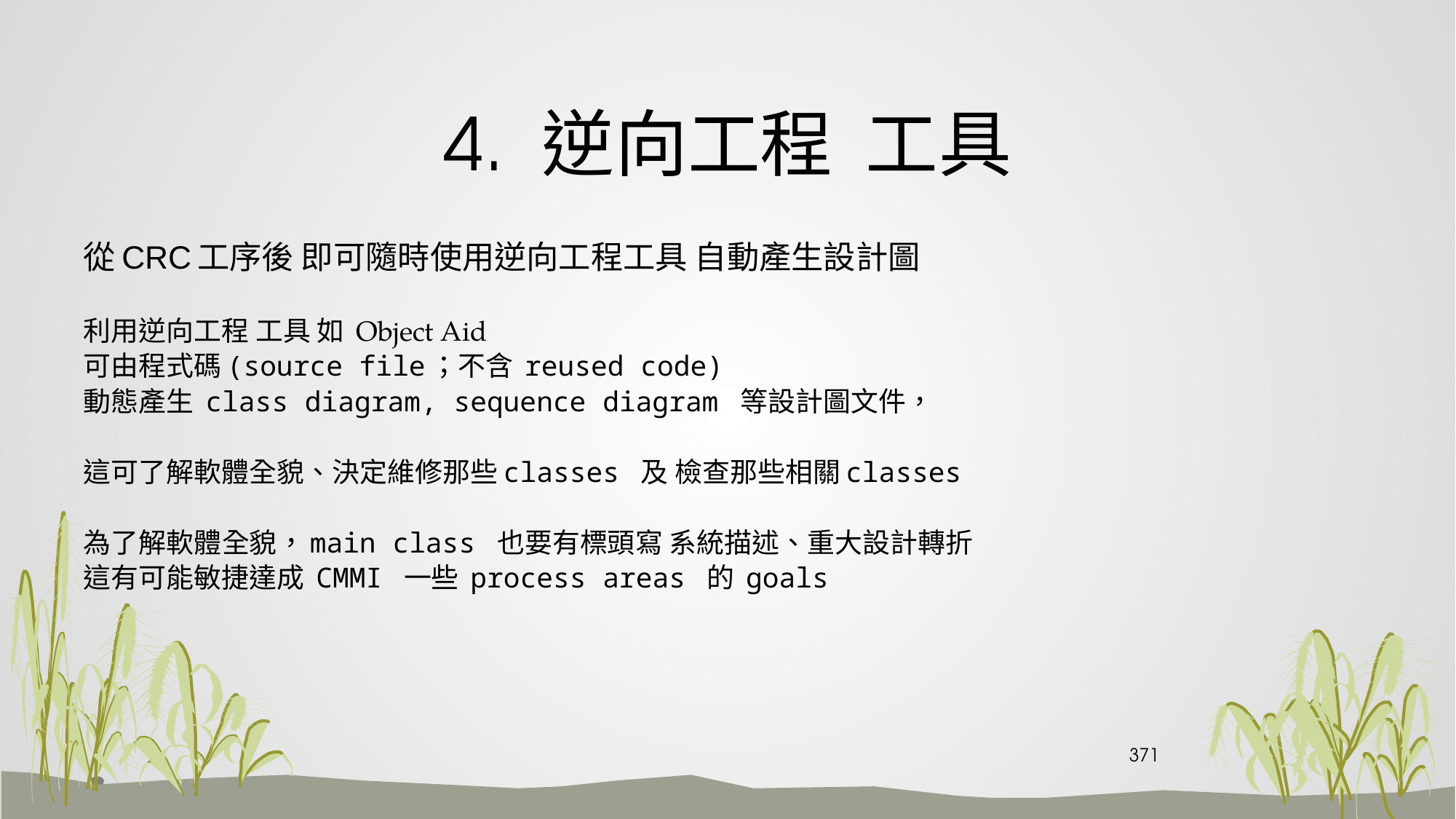

# 4. 逆向工程  工具

從CRC工序後 即可隨時使用逆向工程工具 自動產生設計圖

利用逆向工程 工具 如 Object Aid
可由程式碼(source file；不含 reused code)
動態產生 class diagram, sequence diagram 等設計圖文件，

這可了解軟體全貌、決定維修那些classes 及 檢查那些相關classes

為了解軟體全貌，main class 也要有標頭寫 系統描述、重大設計轉折
這有可能敏捷達成 CMMI 一些 process areas 的 goals

371